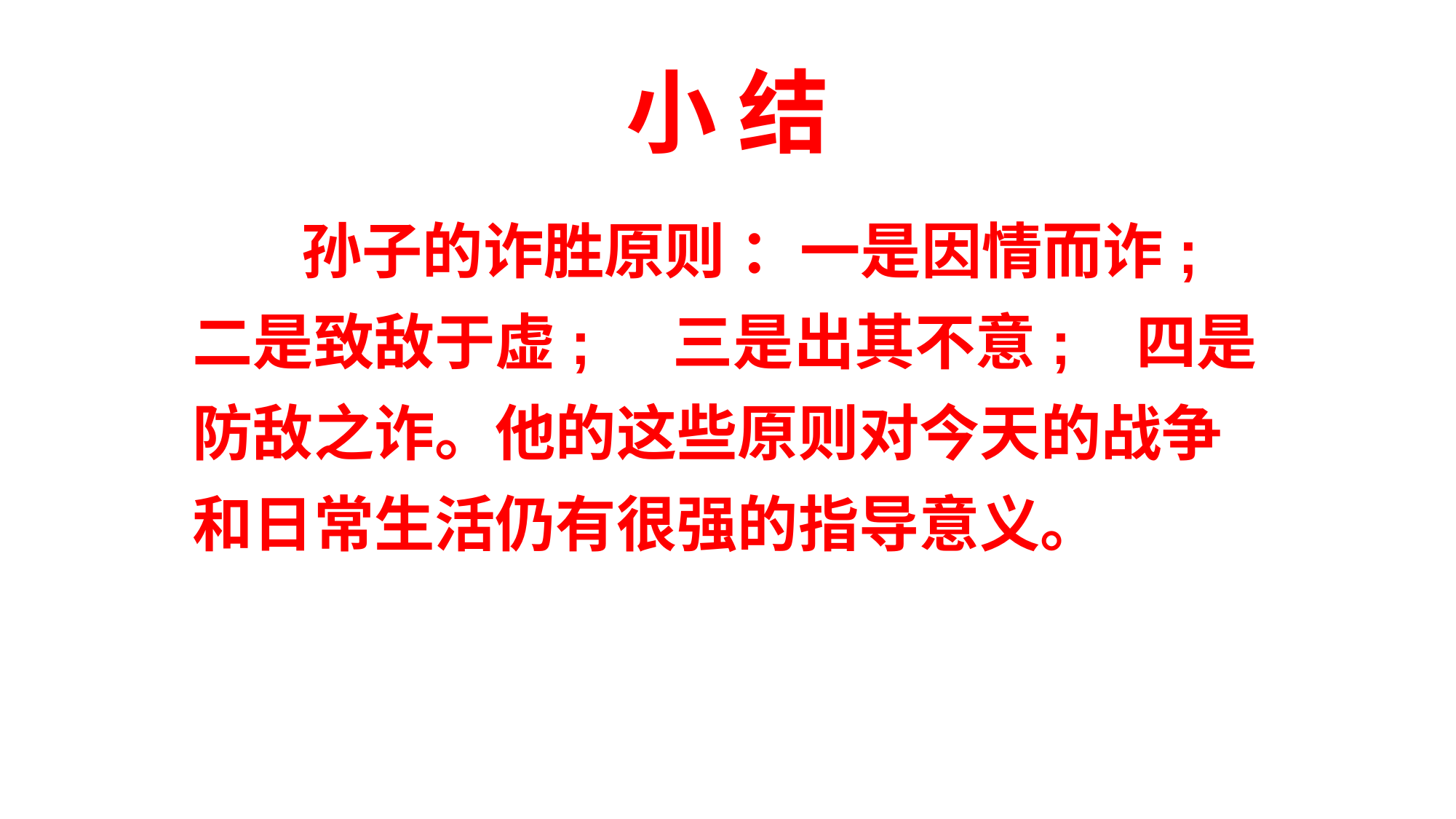

小 结
	孙子的诈胜原则 ：一是因情而诈;    二是致敌于虚;    三是出其不意;   四是防敌之诈。他的这些原则对今天的战争和日常生活仍有很强的指导意义。